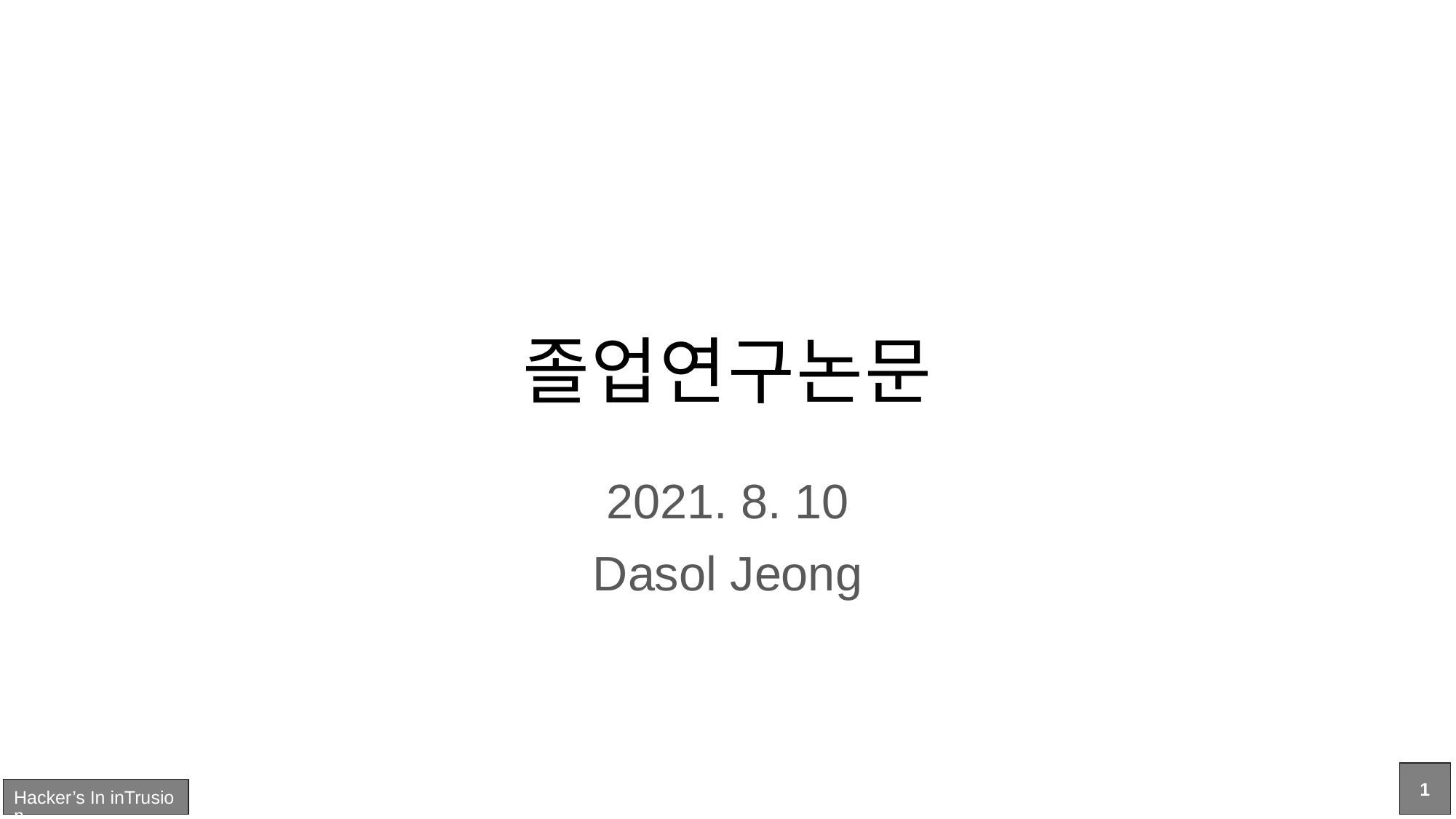

# 졸업연구논문
2021. 8. 10
Dasol Jeong
1
Hacker’s In inTrusion